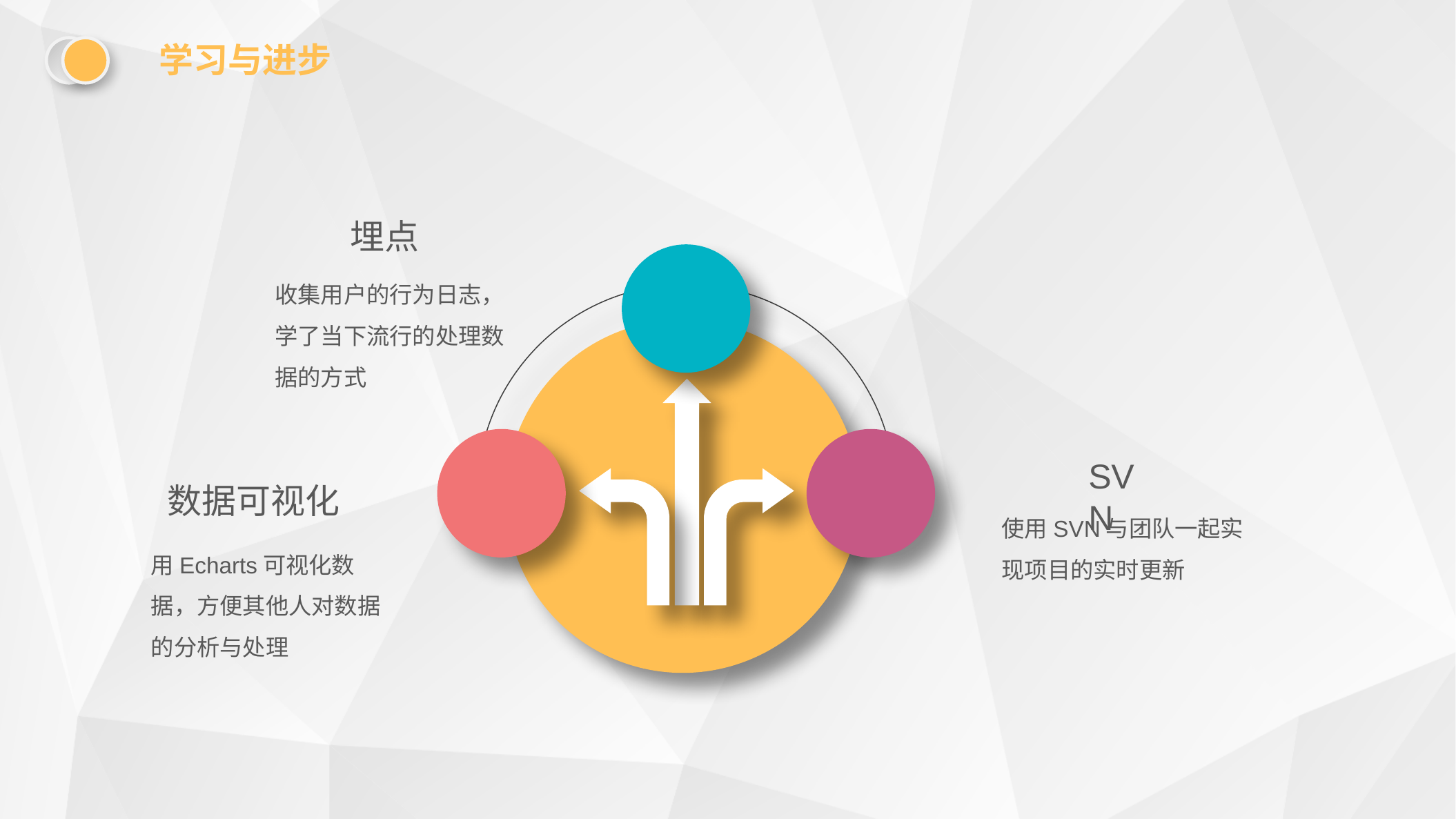

学习与进步
埋点

收集用户的行为日志，学了当下流行的处理数据的方式

SVN

数据可视化
使用SVN与团队一起实现项目的实时更新
用Echarts可视化数据，方便其他人对数据的分析与处理